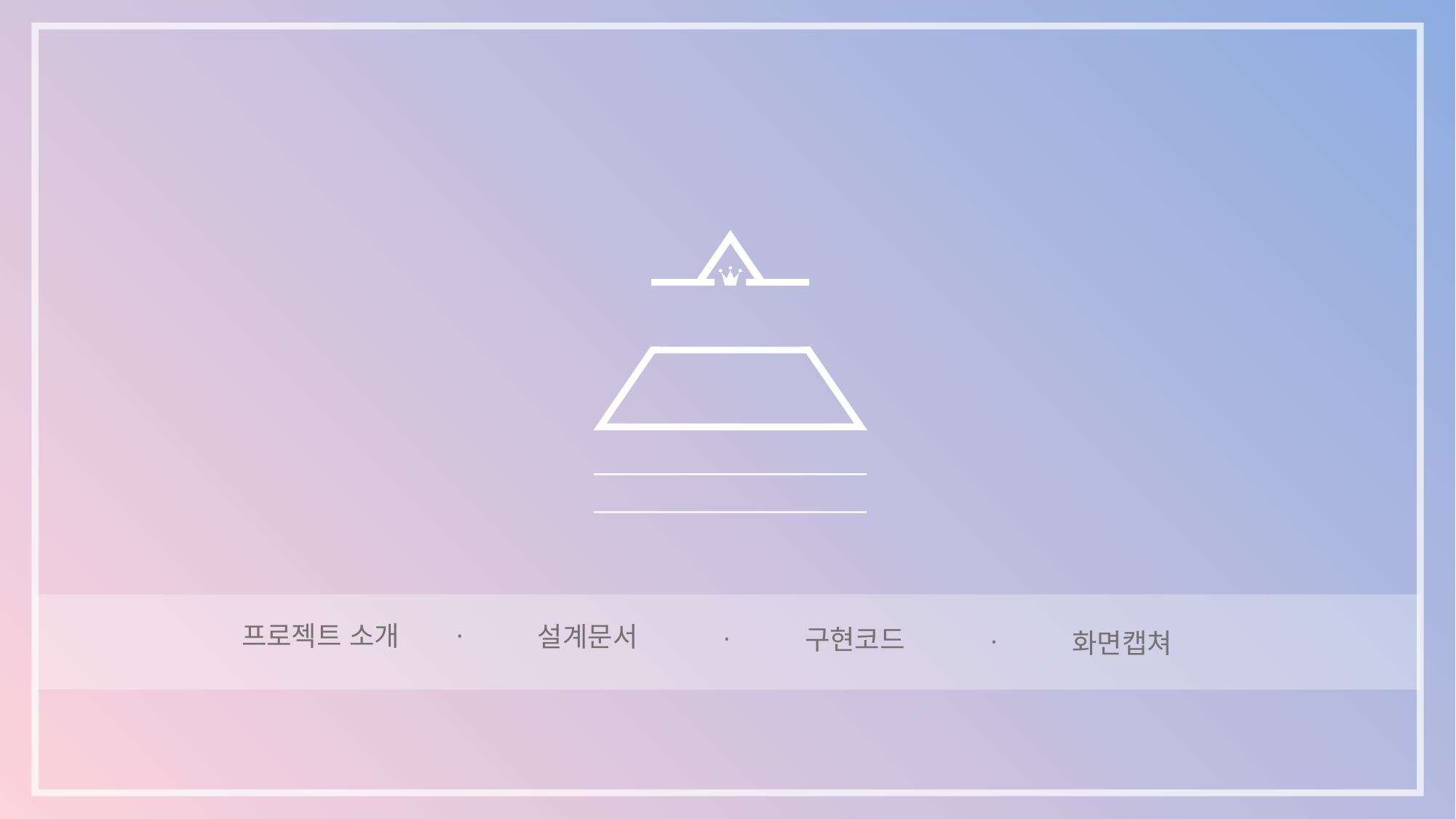

PROJECT

SALIM

제작과정

·
프로젝트 소개
설계문서
·
구현코드
·
화면캡쳐